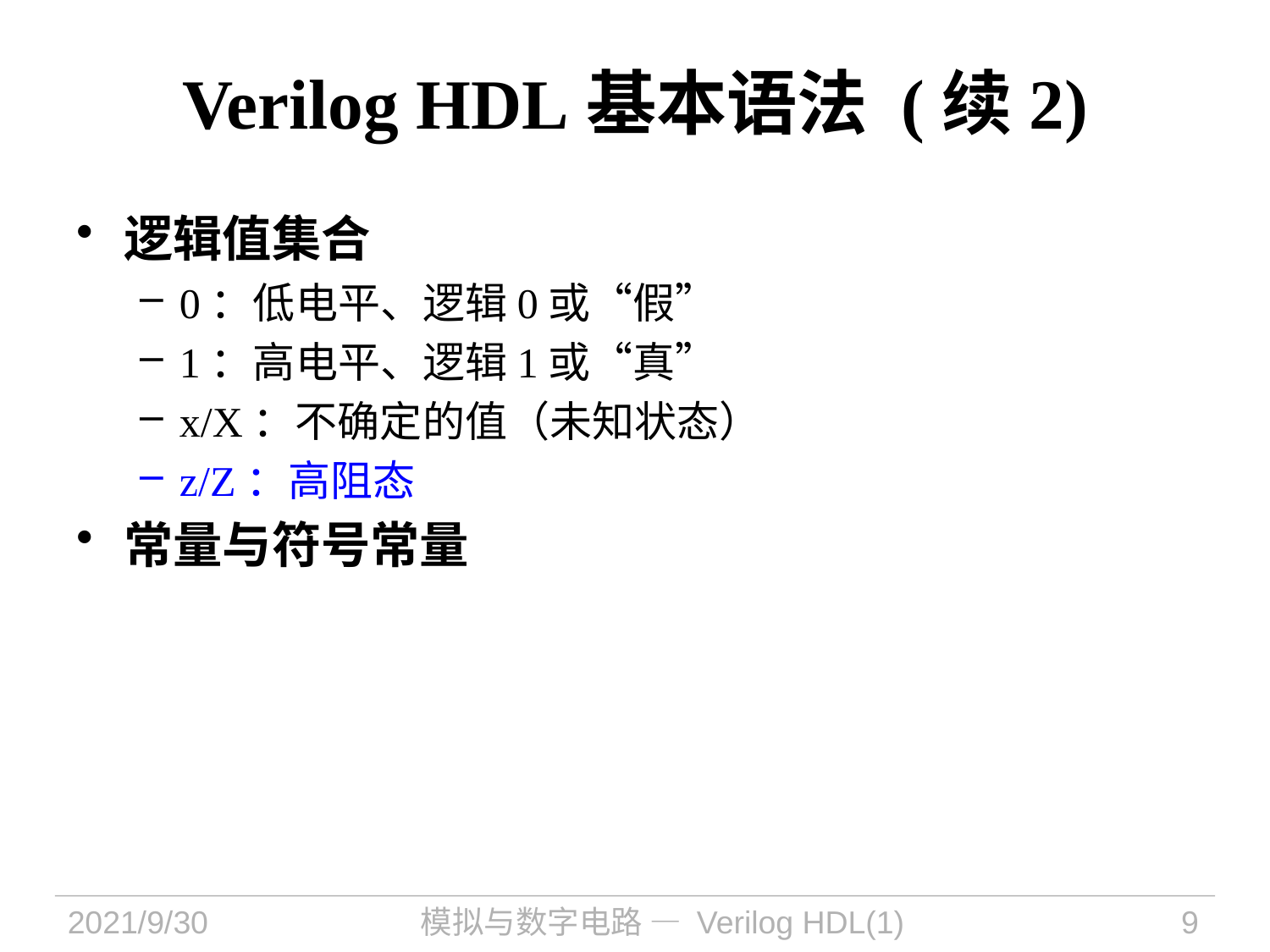

# Verilog HDL基本语法 (续2)
逻辑值集合
0：低电平、逻辑0或“假”
1：高电平、逻辑1或“真”
x/X：不确定的值（未知状态）
z/Z：高阻态
常量与符号常量
2021/9/30
模拟与数字电路 — Verilog HDL(1)
9